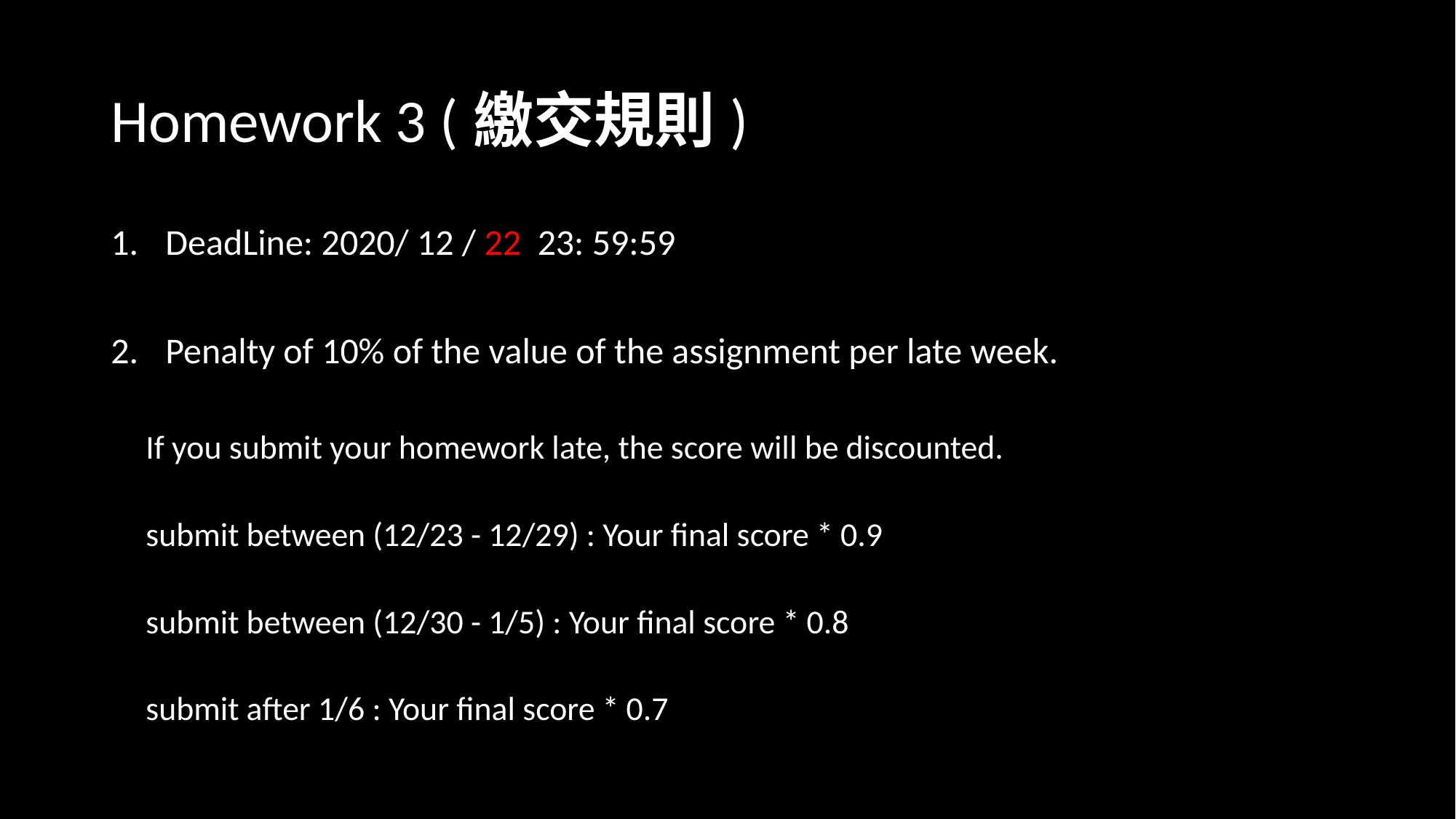

# Homework 3 (繳交規則)
DeadLine: 2020/ 12 / 22  23: 59:59

Penalty of 10% of the value of the assignment per late week.

If you submit your homework late, the score will be discounted.

submit between (12/23 - 12/29) : Your final score * 0.9

submit between (12/30 - 1/5) : Your final score * 0.8

submit after 1/6 : Your final score * 0.7